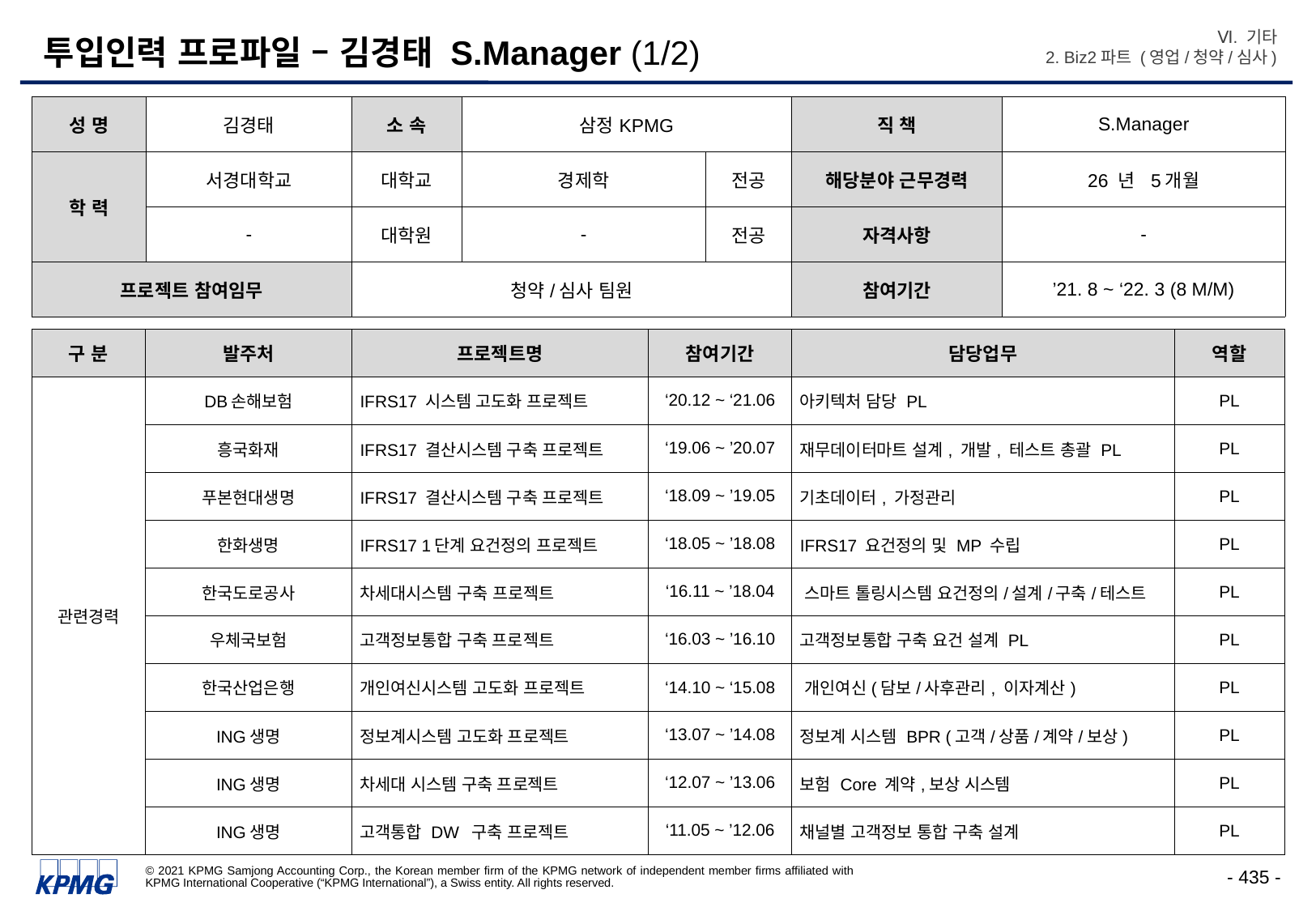

Ⅵ. 기타
2. Biz2파트 (영업/청약/심사)
# 투입인력 프로파일 – 김경태 S.Manager (1/2)
| 성 명 | 김경태 | 소 속 | 삼정KPMG |  | 직 책 | S.Manager |
| --- | --- | --- | --- | --- | --- | --- |
| 학 력 | 서경대학교 | 대학교 | 경제학 | 전공 | 해당분야 근무경력 | 26 년 5개월 |
|  | - | 대학원 | - | 전공 | 자격사항 | - |
| 프로젝트 참여임무 |  | 청약/심사 팀원 |  |  | 참여기간 | ’21. 8 ~ ‘22. 3 (8 M/M) |
| 구 분 | 발주처 | 프로젝트명 | 참여기간 | 담당업무 | 역할 |
| --- | --- | --- | --- | --- | --- |
| 관련경력 | DB손해보험 | IFRS17 시스템 고도화 프로젝트 | ‘20.12 ~ ‘21.06 | 아키텍처 담당 PL | PL |
|  | 흥국화재 | IFRS17 결산시스템 구축 프로젝트 | ‘19.06 ~ ’20.07 | 재무데이터마트 설계, 개발, 테스트 총괄 PL | PL |
|  | 푸본현대생명 | IFRS17 결산시스템 구축 프로젝트 | ‘18.09 ~ ’19.05 | 기초데이터, 가정관리 | PL |
|  | 한화생명 | IFRS17 1단계 요건정의 프로젝트 | ‘18.05 ~ ’18.08 | IFRS17 요건정의 및 MP 수립 | PL |
|  | 한국도로공사 | 차세대시스템 구축 프로젝트 | ‘16.11 ~ ’18.04 | 스마트 톨링시스템 요건정의/설계/구축/테스트 | PL |
|  | 우체국보험 | 고객정보통합 구축 프로젝트 | ‘16.03 ~ ’16.10 | 고객정보통합 구축 요건 설계 PL | PL |
|  | 한국산업은행 | 개인여신시스템 고도화 프로젝트 | ‘14.10 ~ ‘15.08 | 개인여신(담보/사후관리, 이자계산) | PL |
|  | ING생명 | 정보계시스템 고도화 프로젝트 | ‘13.07 ~ ’14.08 | 정보계 시스템 BPR (고객/상품/계약/보상) | PL |
|  | ING생명 | 차세대 시스템 구축 프로젝트 | ‘12.07 ~ ’13.06 | 보험 Core 계약,보상 시스템 | PL |
|  | ING생명 | 고객통합 DW 구축 프로젝트 | ‘11.05 ~ ’12.06 | 채널별 고객정보 통합 구축 설계 | PL |